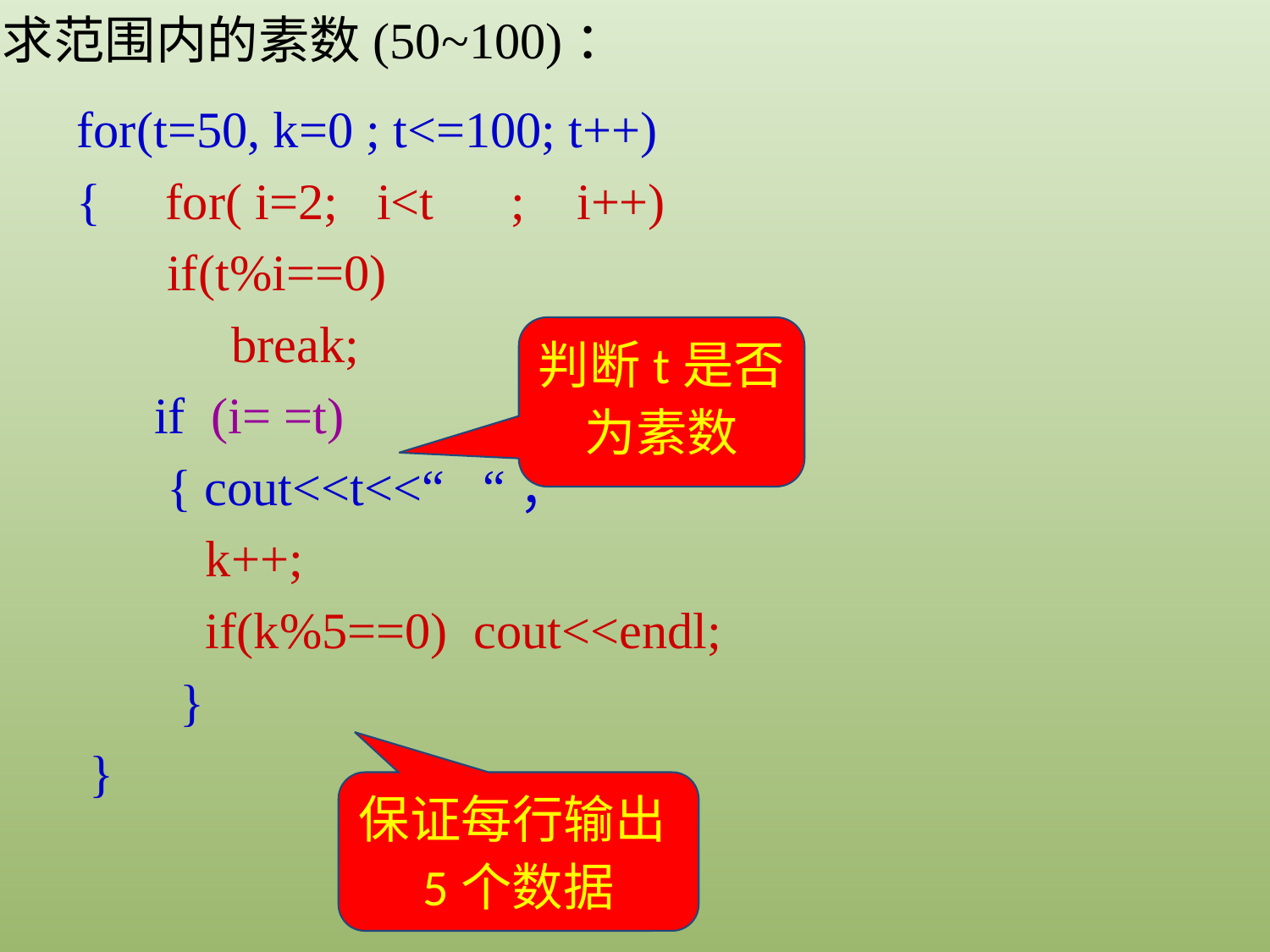

求范围内的素数(50~100)：
for(t=50, k=0 ; t<=100; t++)
{     for( i=2;   i<t      ;    i++)
       if(t%i==0)
            break;
      if  (i= =t)
       { cout<<t<<“   “；
          k++;
          if(k%5==0)  cout<<endl;
        }
 }
判断t是否为素数
保证每行输出5个数据
155